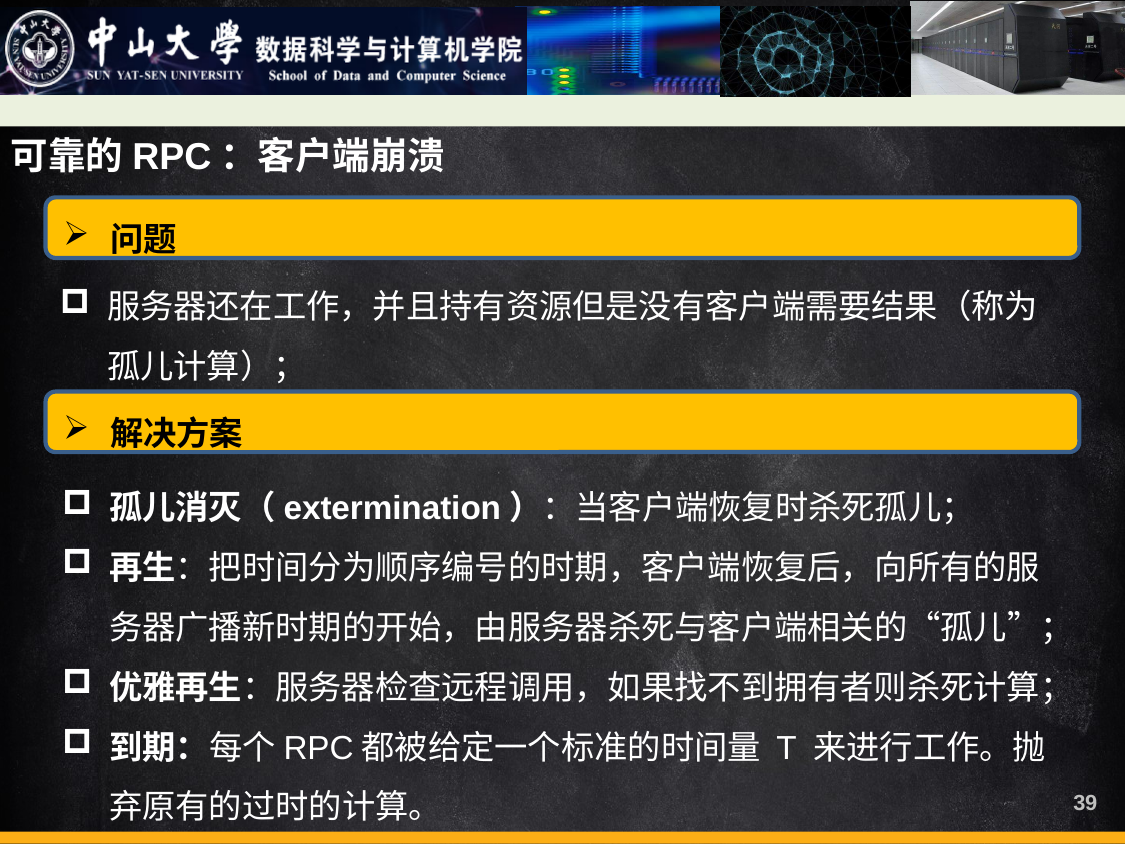

可靠的RPC：客户端崩溃
问题
服务器还在工作，并且持有资源但是没有客户端需要结果（称为孤儿计算）；
解决方案
孤儿消灭（extermination）：当客户端恢复时杀死孤儿；
再生：把时间分为顺序编号的时期，客户端恢复后，向所有的服务器广播新时期的开始，由服务器杀死与客户端相关的“孤儿”；
优雅再生：服务器检查远程调用，如果找不到拥有者则杀死计算；
到期：每个RPC都被给定一个标准的时间量 T 来进行工作。抛弃原有的过时的计算。